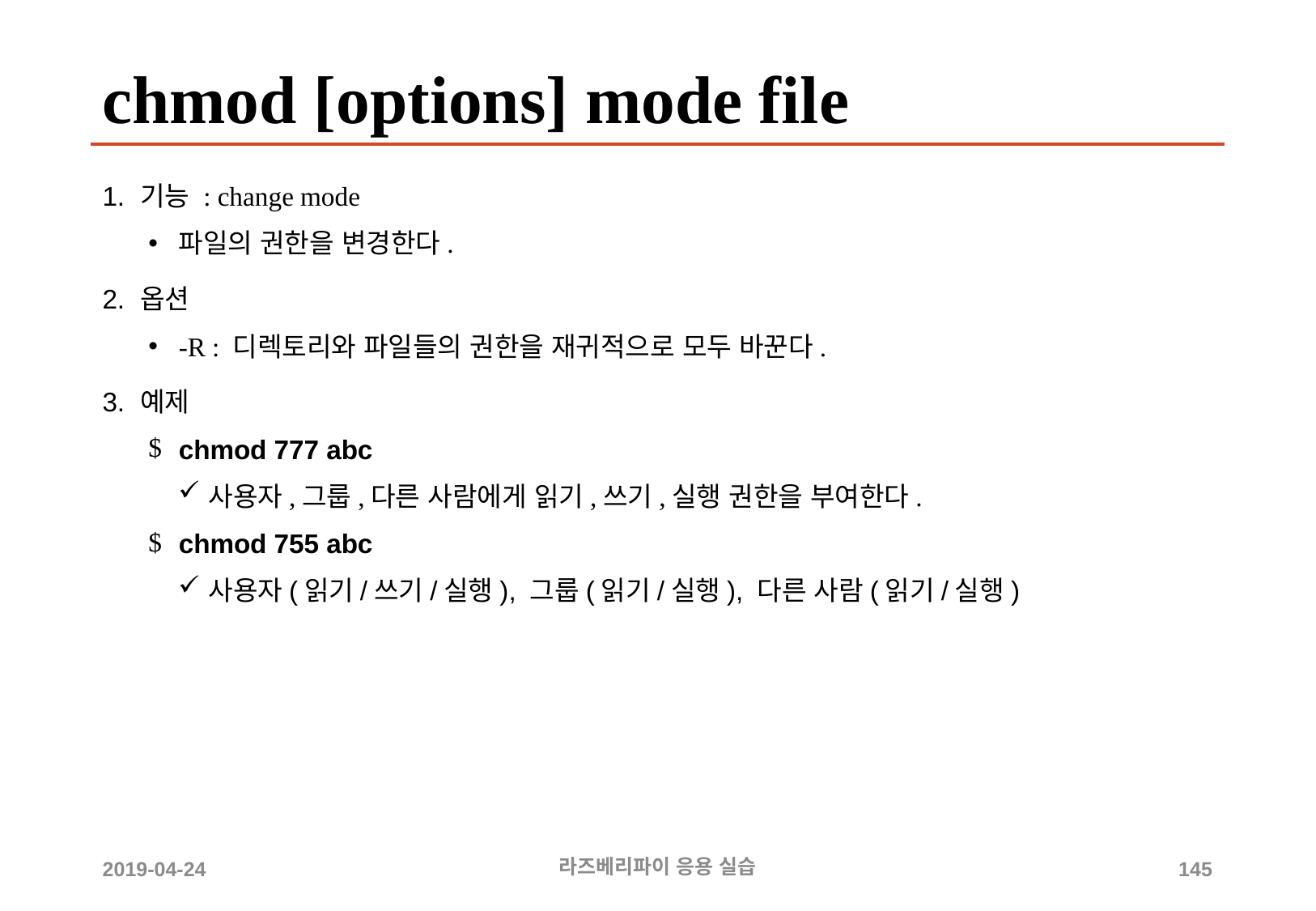

# chmod [options] mode file
기능 : change mode
파일의 권한을 변경한다.
옵션
-R : 디렉토리와 파일들의 권한을 재귀적으로 모두 바꾼다.
예제
chmod 777 abc
사용자,그룹,다른 사람에게 읽기,쓰기,실행 권한을 부여한다.
chmod 755 abc
사용자(읽기/쓰기/실행), 그룹(읽기/실행), 다른 사람(읽기/실행)

2019-04-24
라즈베리파이 응용 실습
145